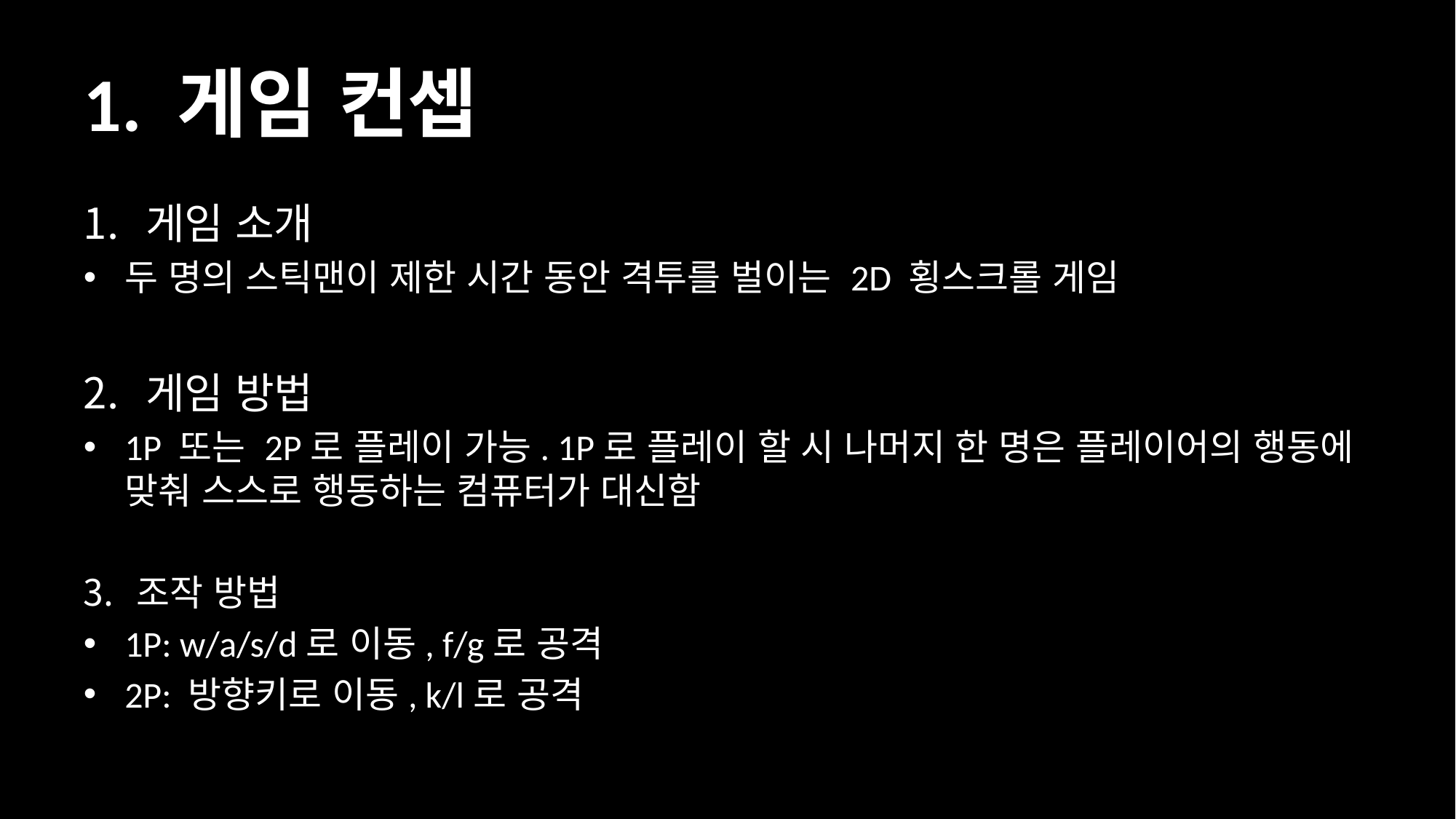

# 1. 게임 컨셉
게임 소개
두 명의 스틱맨이 제한 시간 동안 격투를 벌이는 2D 횡스크롤 게임

게임 방법
1P 또는 2P로 플레이 가능. 1P로 플레이 할 시 나머지 한 명은 플레이어의 행동에 맞춰 스스로 행동하는 컴퓨터가 대신함

조작 방법
1P: w/a/s/d로 이동, f/g로 공격
2P: 방향키로 이동, k/l로 공격